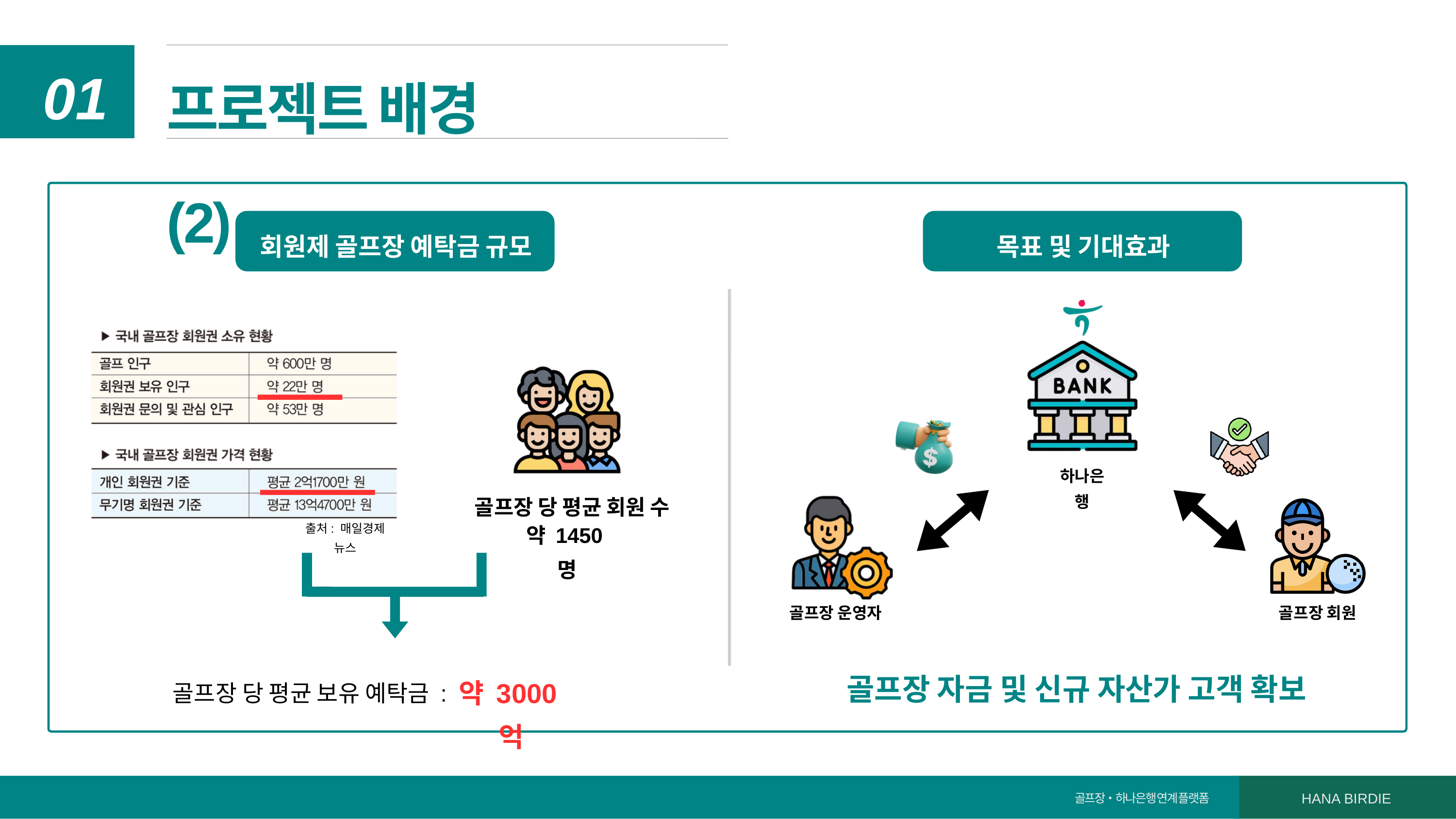

프로젝트 배경 (2)
01

회원제 골프장 예탁금 규모

목표 및 기대효과

하나은행
골프장 당 평균 회원 수

약 1450명
출처: 매일경제 뉴스

골프장 운영자
골프장 회원
골프장 자금 및 신규 자산가 고객 확보
약 3000억
골프장 당 평균 보유 예탁금 :

골프장•하나은행 연계 플랫폼
HANA BIRDIE